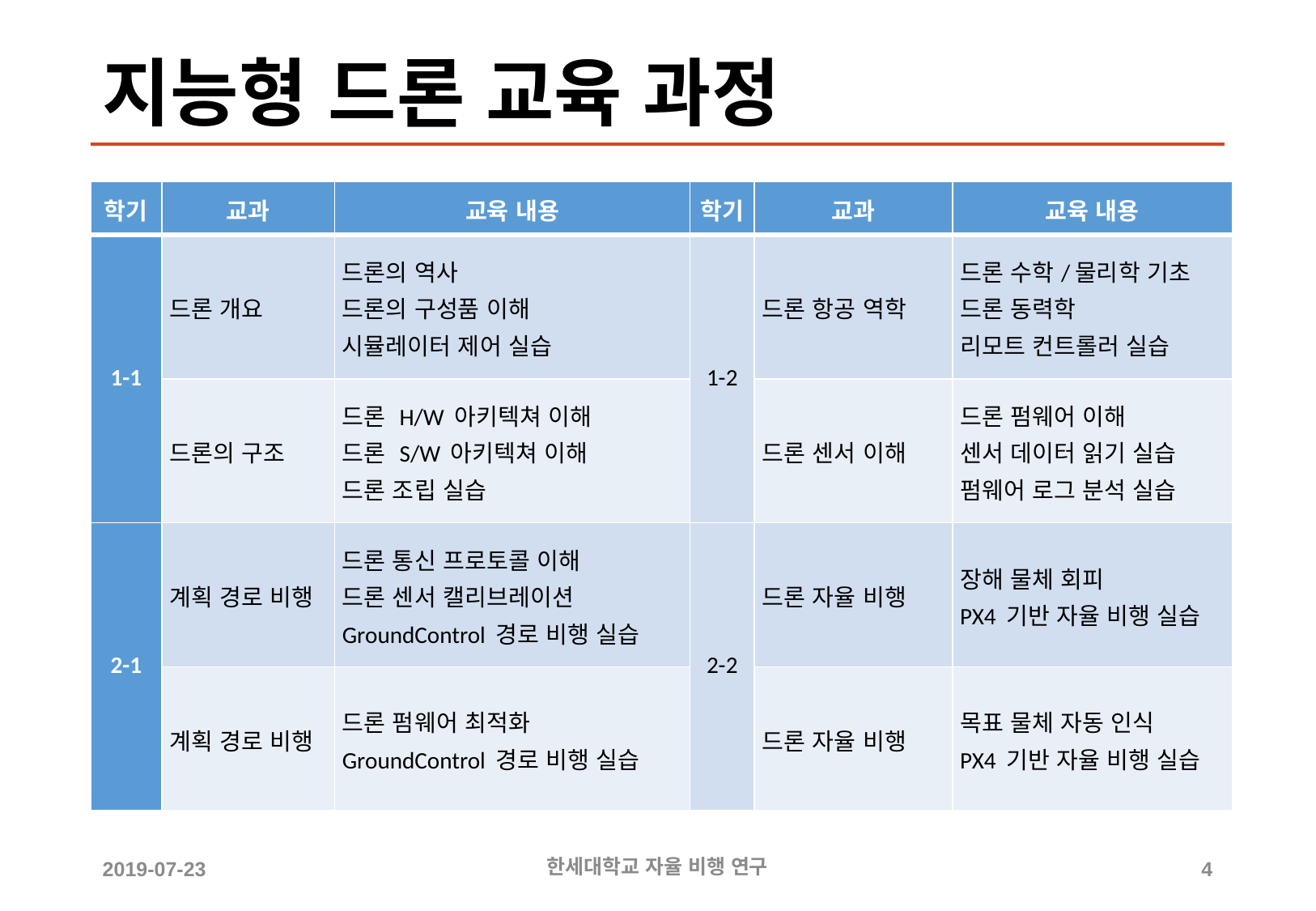

# 지능형 드론 교육 과정
| 학기 | 교과 | 교육 내용 | 학기 | 교과 | 교육 내용 |
| --- | --- | --- | --- | --- | --- |
| 1-1 | 드론 개요 | 드론의 역사 드론의 구성품 이해 시뮬레이터 제어 실습 | 1-2 | 드론 항공 역학 | 드론 수학/물리학 기초 드론 동력학 리모트 컨트롤러 실습 |
|  | 드론의 구조 | 드론 H/W 아키텍쳐 이해 드론 S/W 아키텍쳐 이해 드론 조립 실습 |  | 드론 센서 이해 | 드론 펌웨어 이해 센서 데이터 읽기 실습 펌웨어 로그 분석 실습 |
| 2-1 | 계획 경로 비행 | 드론 통신 프로토콜 이해 드론 센서 캘리브레이션 GroundControl 경로 비행 실습 | 2-2 | 드론 자율 비행 | 장해 물체 회피 PX4 기반 자율 비행 실습 |
|  | 계획 경로 비행 | 드론 펌웨어 최적화 GroundControl 경로 비행 실습 |  | 드론 자율 비행 | 목표 물체 자동 인식 PX4 기반 자율 비행 실습 |
2019-07-23
한세대학교 자율 비행 연구
4